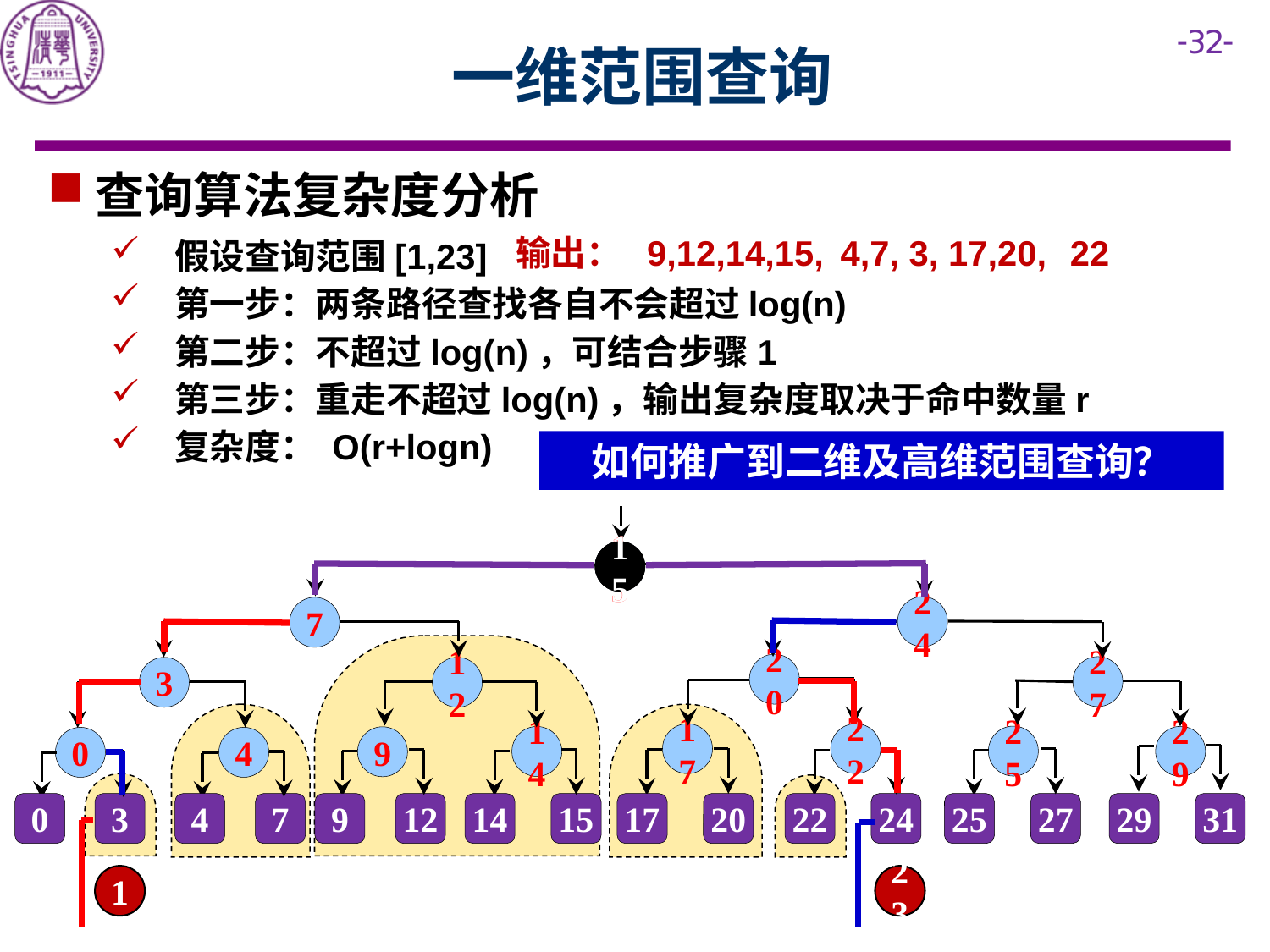

# 一维范围查询
查询算法复杂度分析
假设查询范围[1,23]
第一步：两条路径查找各自不会超过log(n)
第二步：不超过log(n)，可结合步骤1
第三步：重走不超过log(n)，输出复杂度取决于命中数量r
复杂度： O(r+logn)
输出：
9,12,14,15,
4,7,
3,
17,20,
22
如何推广到二维及高维范围查询？
15
15
24
7

20
27
3
12

22
17
25
29
14
9
0
4

0
3
4
7
9
12
14
15
17
20
22
24
25
27
29
31
1
23